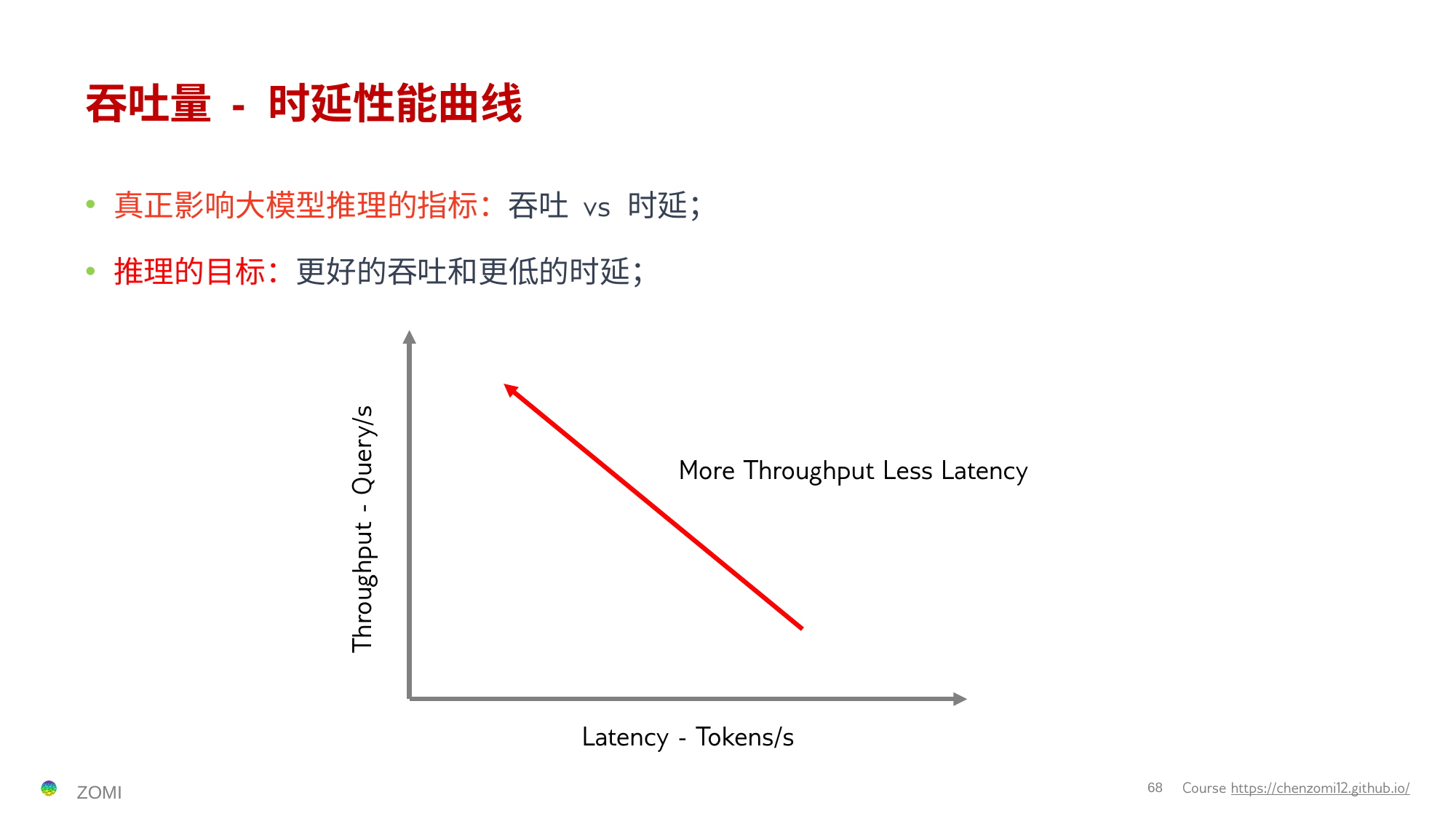

# 吞吐量 - 时延性能曲线
真正影响大模型推理的指标：吞吐 vs 时延；
推理的目标：更好的吞吐和更低的时延；
More Throughput Less Latency
Throughput - Query/s
Latency - Tokens/s